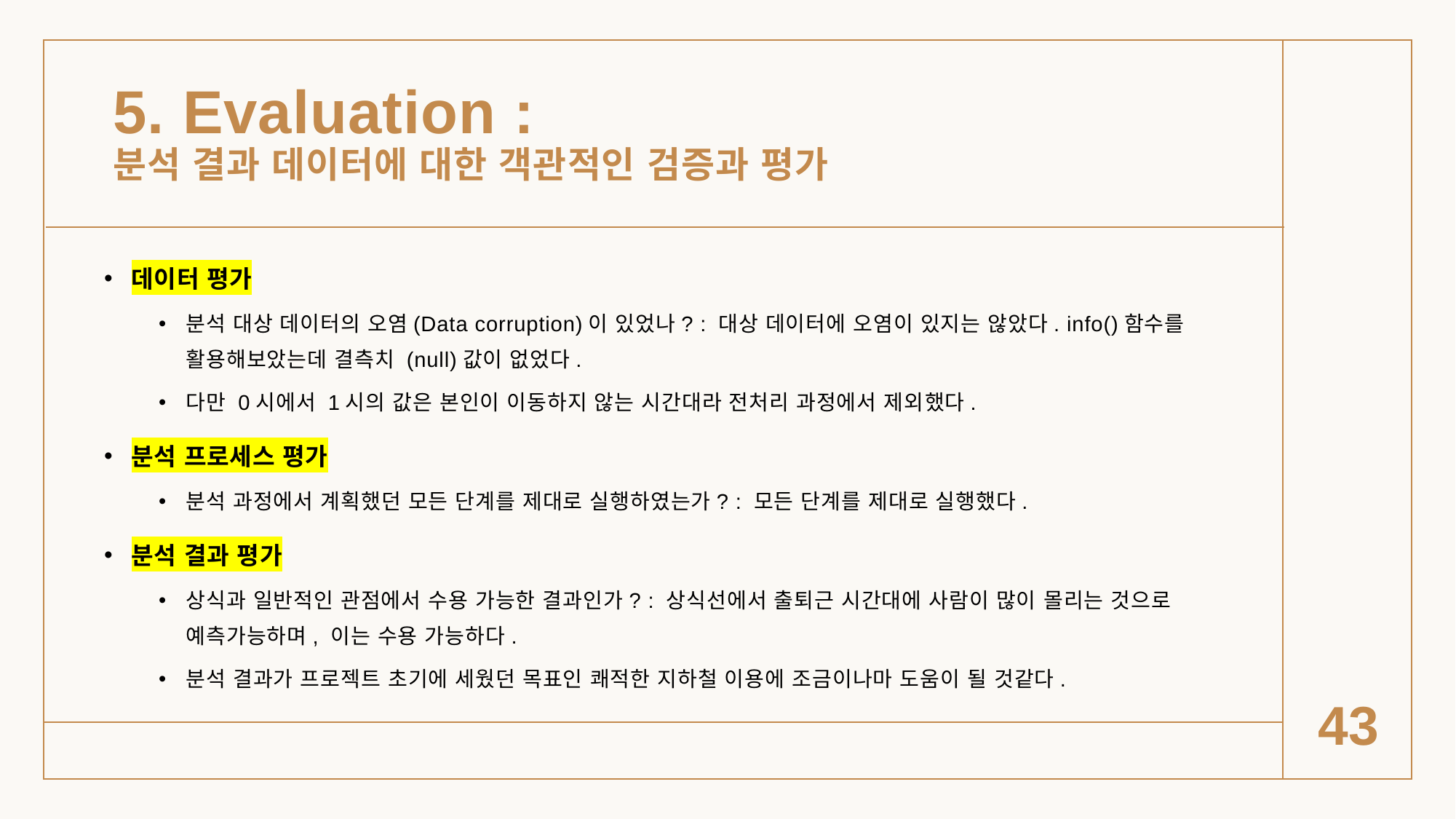

# 5. Evaluation : 분석 결과 데이터에 대한 객관적인 검증과 평가
데이터 평가
분석 대상 데이터의 오염(Data corruption)이 있었나? : 대상 데이터에 오염이 있지는 않았다. info()함수를 활용해보았는데 결측치 (null)값이 없었다.
다만 0시에서 1시의 값은 본인이 이동하지 않는 시간대라 전처리 과정에서 제외했다.
분석 프로세스 평가
분석 과정에서 계획했던 모든 단계를 제대로 실행하였는가? : 모든 단계를 제대로 실행했다.
분석 결과 평가
상식과 일반적인 관점에서 수용 가능한 결과인가? : 상식선에서 출퇴근 시간대에 사람이 많이 몰리는 것으로 예측가능하며, 이는 수용 가능하다.
분석 결과가 프로젝트 초기에 세웠던 목표인 쾌적한 지하철 이용에 조금이나마 도움이 될 것같다.

43